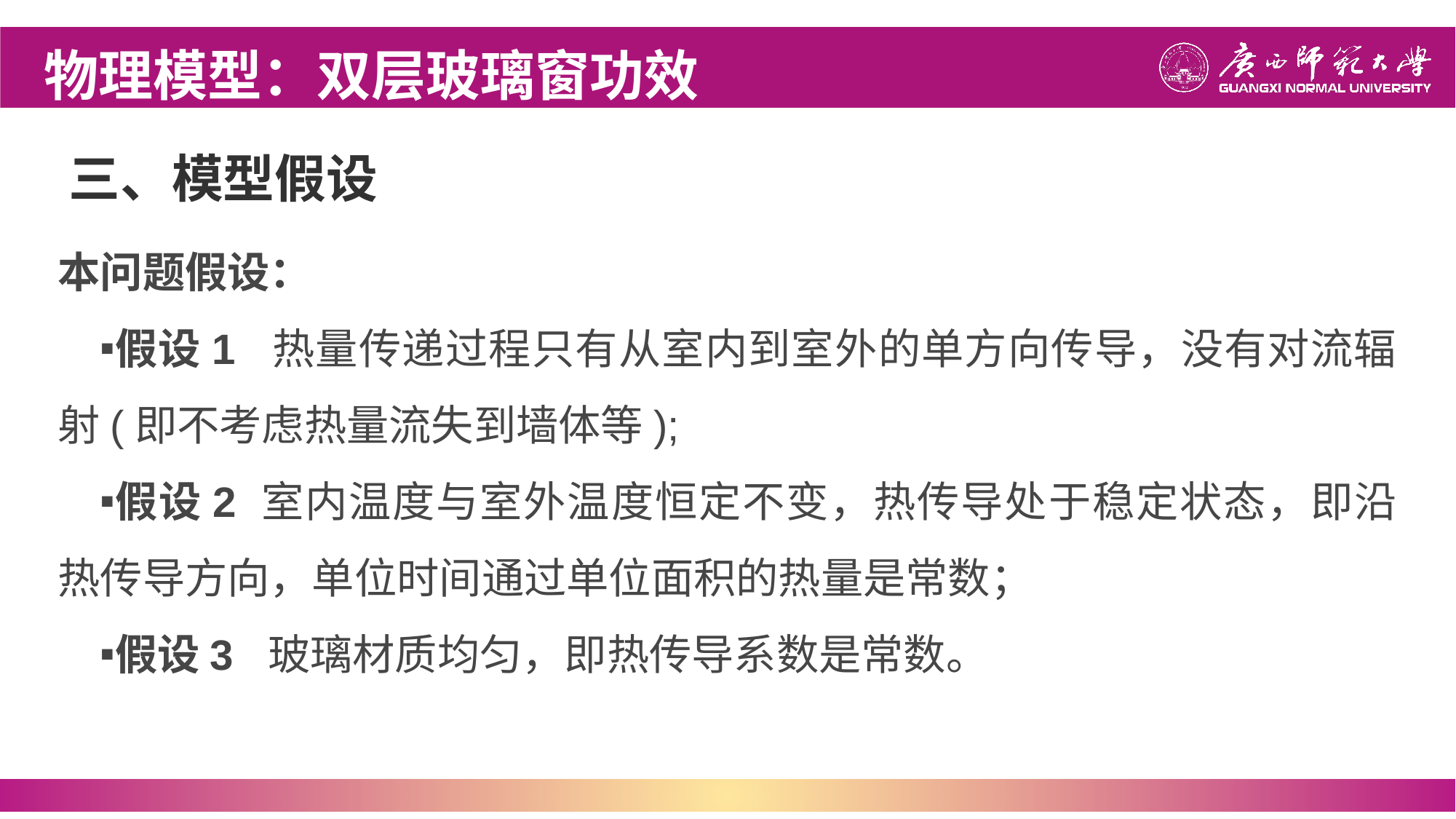

物理模型：双层玻璃窗功效
# 三、模型假设
本问题假设：
假设1  热量传递过程只有从室内到室外的单方向传导，没有对流辐射(即不考虑热量流失到墙体等);
假设2 室内温度与室外温度恒定不变，热传导处于稳定状态，即沿热传导方向，单位时间通过单位面积的热量是常数；
假设3  玻璃材质均匀，即热传导系数是常数。